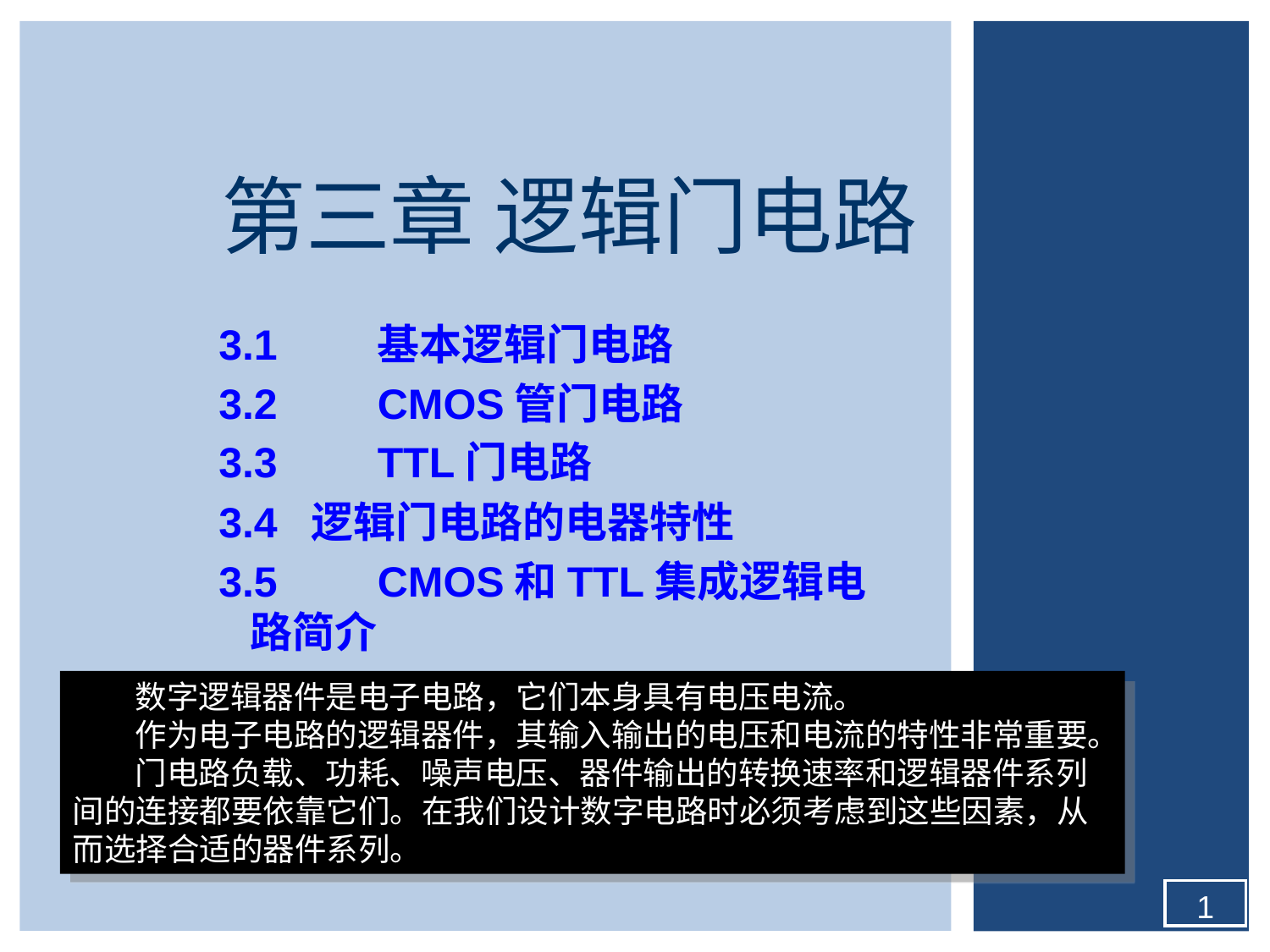

第三章 逻辑门电路
3.1	基本逻辑门电路
3.2	CMOS管门电路
3.3	TTL门电路
3.4  逻辑门电路的电器特性
3.5	CMOS和TTL集成逻辑电路简介
数字逻辑器件是电子电路，它们本身具有电压电流。
作为电子电路的逻辑器件，其输入输出的电压和电流的特性非常重要。
门电路负载、功耗、噪声电压、器件输出的转换速率和逻辑器件系列间的连接都要依靠它们。在我们设计数字电路时必须考虑到这些因素，从而选择合适的器件系列。